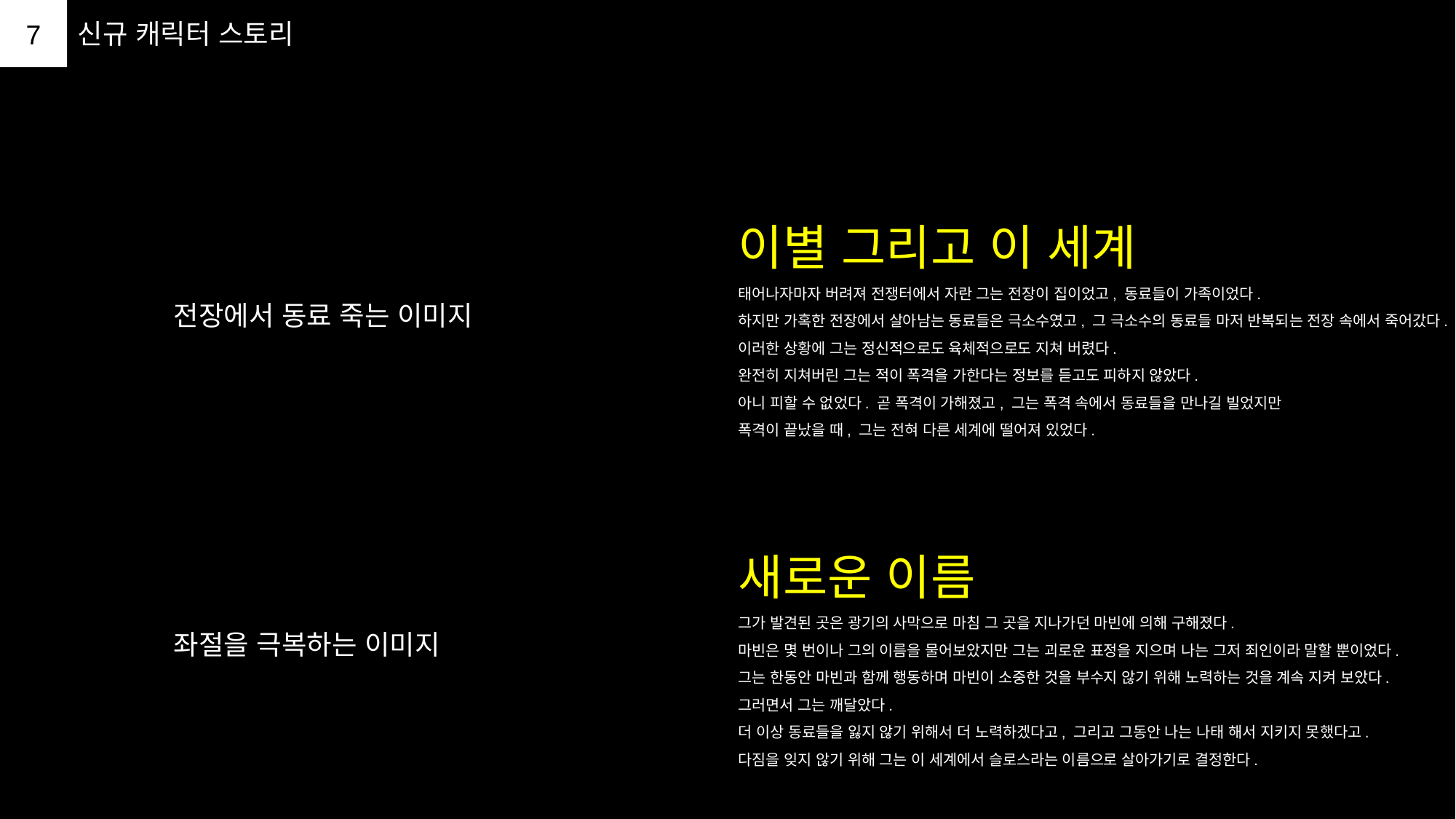

7
신규 캐릭터 스토리
이별 그리고 이 세계
태어나자마자 버려져 전쟁터에서 자란 그는 전장이 집이었고, 동료들이 가족이었다.
하지만 가혹한 전장에서 살아남는 동료들은 극소수였고, 그 극소수의 동료들 마저 반복되는 전장 속에서 죽어갔다.
이러한 상황에 그는 정신적으로도 육체적으로도 지쳐 버렸다.
완전히 지쳐버린 그는 적이 폭격을 가한다는 정보를 듣고도 피하지 않았다.
아니 피할 수 없었다. 곧 폭격이 가해졌고, 그는 폭격 속에서 동료들을 만나길 빌었지만
폭격이 끝났을 때, 그는 전혀 다른 세계에 떨어져 있었다.
전장에서 동료 죽는 이미지
새로운 이름
그가 발견된 곳은 광기의 사막으로 마침 그 곳을 지나가던 마빈에 의해 구해졌다.
마빈은 몇 번이나 그의 이름을 물어보았지만 그는 괴로운 표정을 지으며 나는 그저 죄인이라 말할 뿐이었다.
그는 한동안 마빈과 함께 행동하며 마빈이 소중한 것을 부수지 않기 위해 노력하는 것을 계속 지켜 보았다.
그러면서 그는 깨달았다.
더 이상 동료들을 잃지 않기 위해서 더 노력하겠다고, 그리고 그동안 나는 나태 해서 지키지 못했다고.
다짐을 잊지 않기 위해 그는 이 세계에서 슬로스라는 이름으로 살아가기로 결정한다.
좌절을 극복하는 이미지